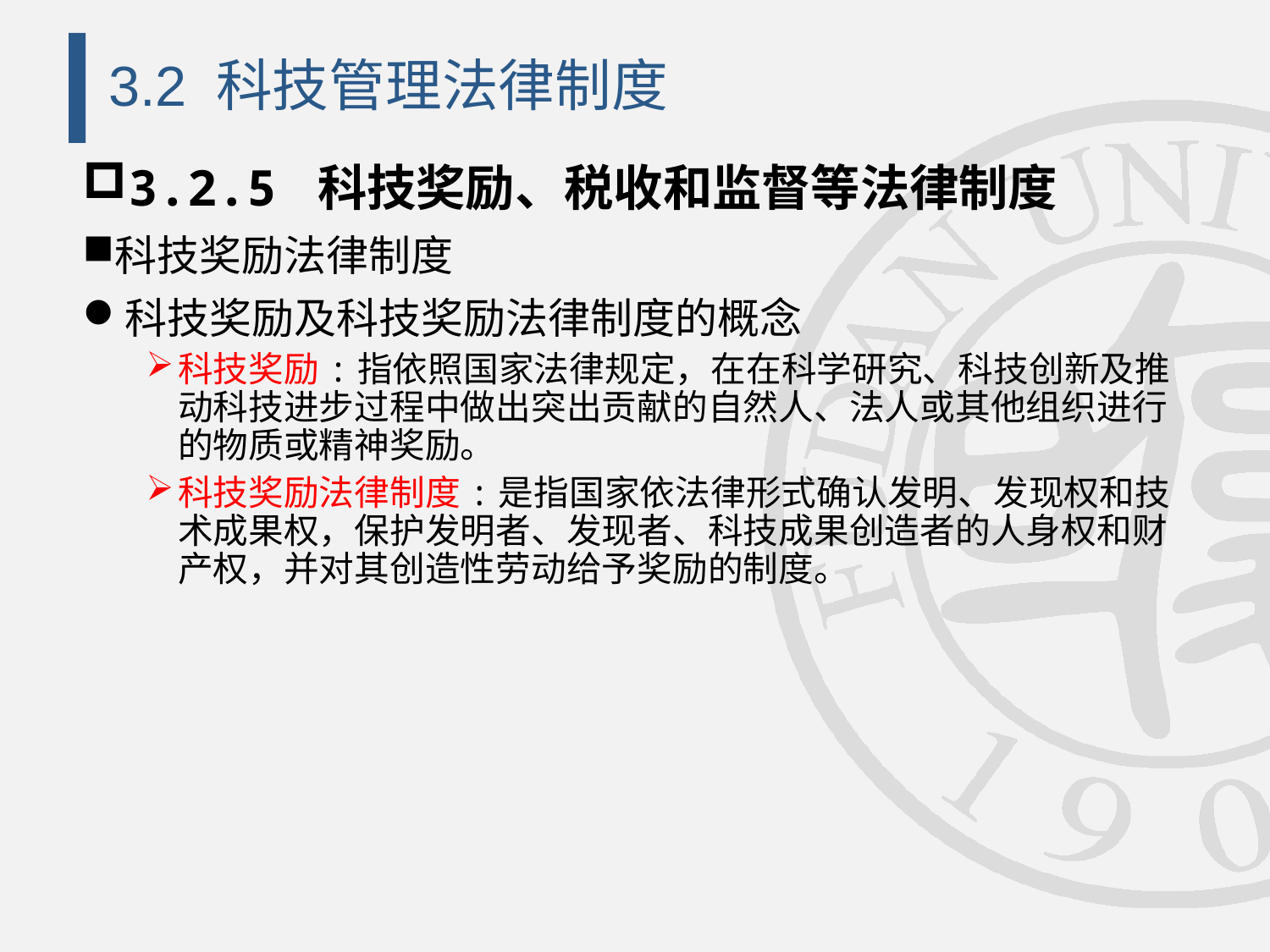

# 3.2 科技管理法律制度
3.2.5 科技奖励、税收和监督等法律制度
科技奖励法律制度
科技奖励及科技奖励法律制度的概念
科技奖励:指依照国家法律规定，在在科学研究、科技创新及推动科技进步过程中做出突出贡献的自然人、法人或其他组织进行的物质或精神奖励。
科技奖励法律制度:是指国家依法律形式确认发明、发现权和技术成果权，保护发明者、发现者、科技成果创造者的人身权和财产权，并对其创造性劳动给予奖励的制度。